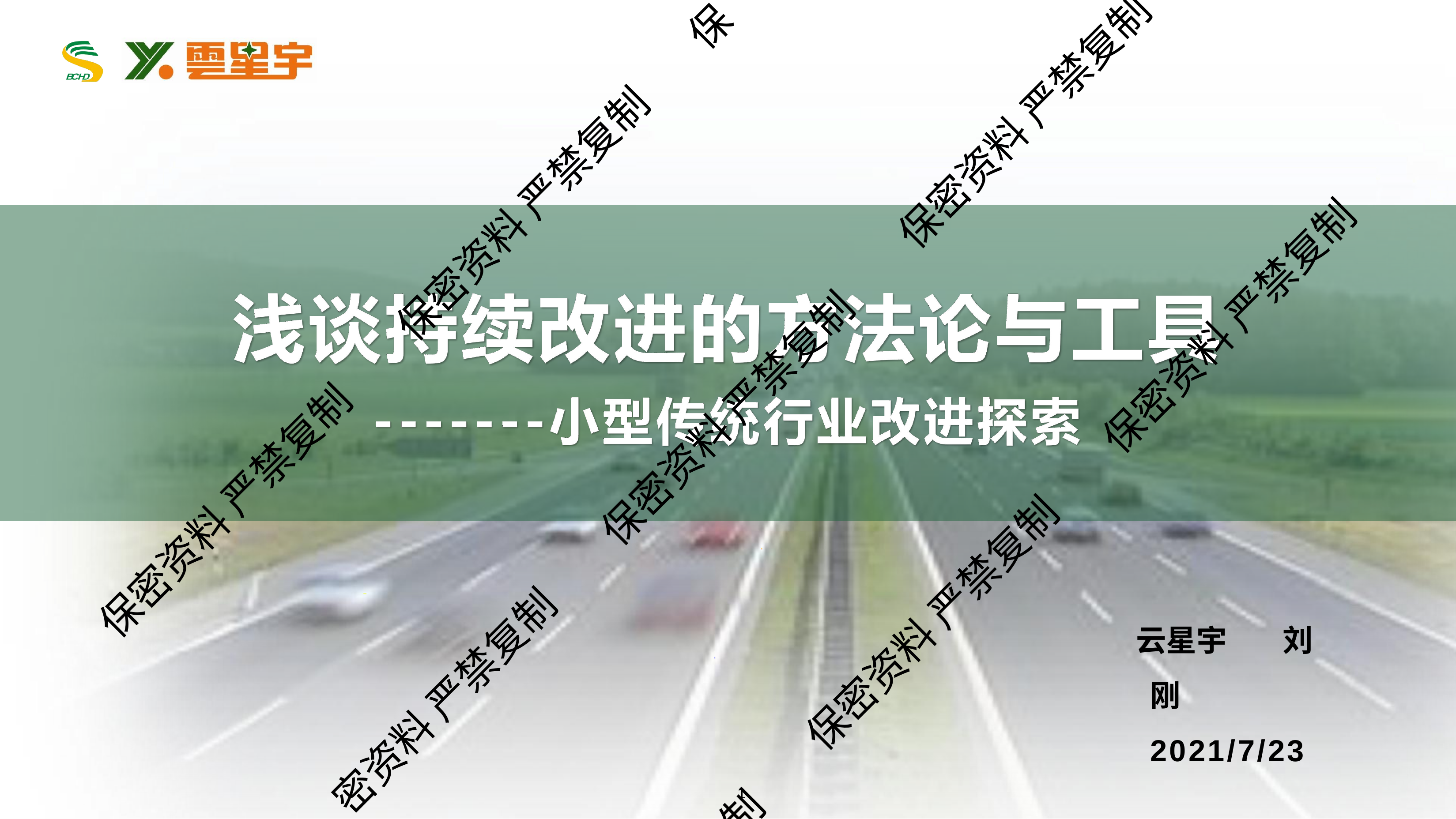

保

保密资料 严禁复制
保密资料 严禁复制

保密资料 严禁复制

保密资料 严禁复制

保密资料 严禁复制
保密资料 严禁复制
# 云星宇	刘刚 2021/7/23
密资料 严禁复制
1
制